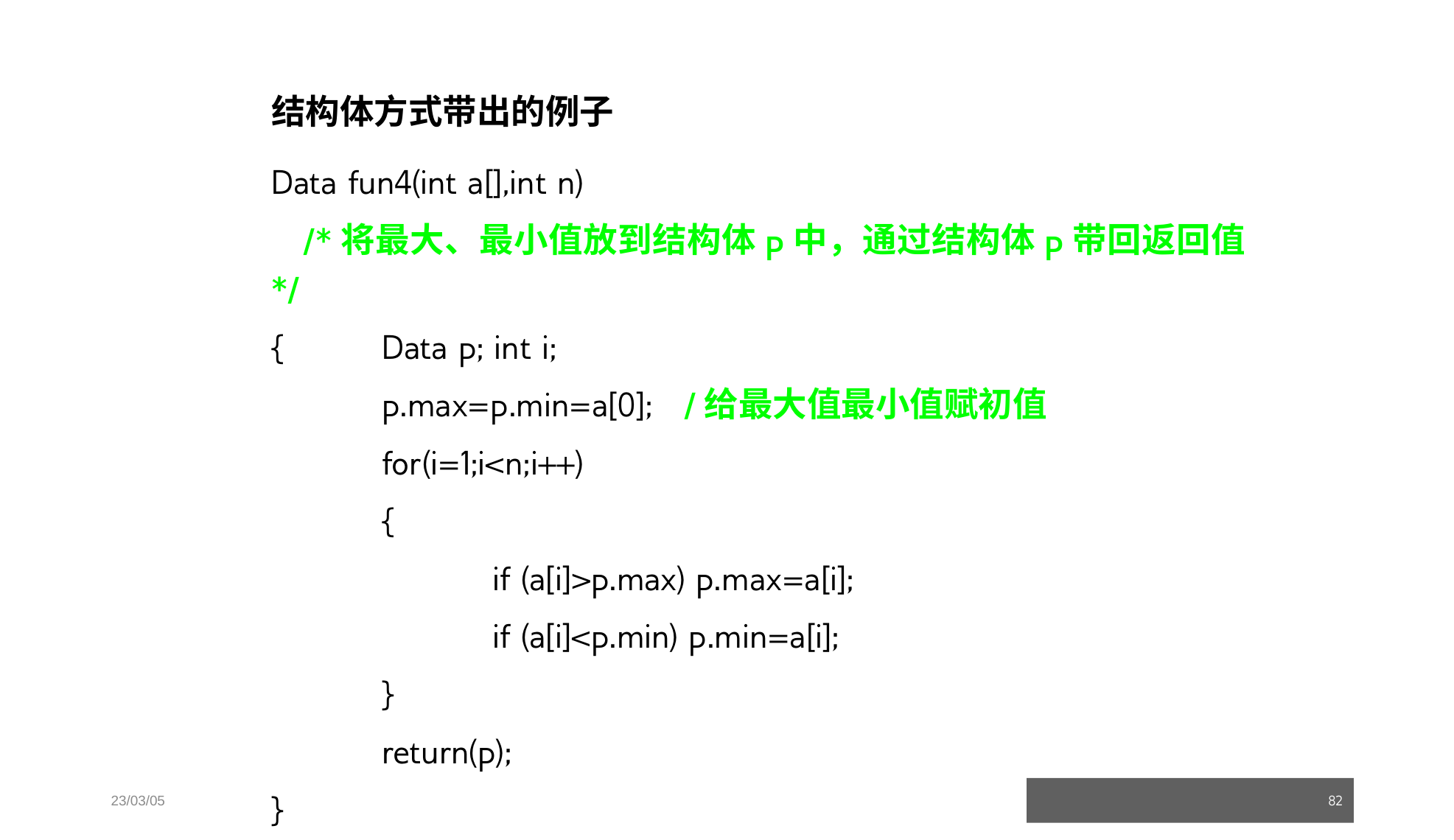

结构体方式带出的例子
Data fun4(int a[],int n)
   /*将最大、最小值放到结构体p中，通过结构体p带回返回值*/
{	Data p; int i;
	p.max=p.min=a[0];   /给最大值最小值赋初值
	for(i=1;i<n;i++)
	{
		if (a[i]>p.max) p.max=a[i];
		if (a[i]<p.min) p.min=a[i];
	}
	return(p);
}
23/03/05
82